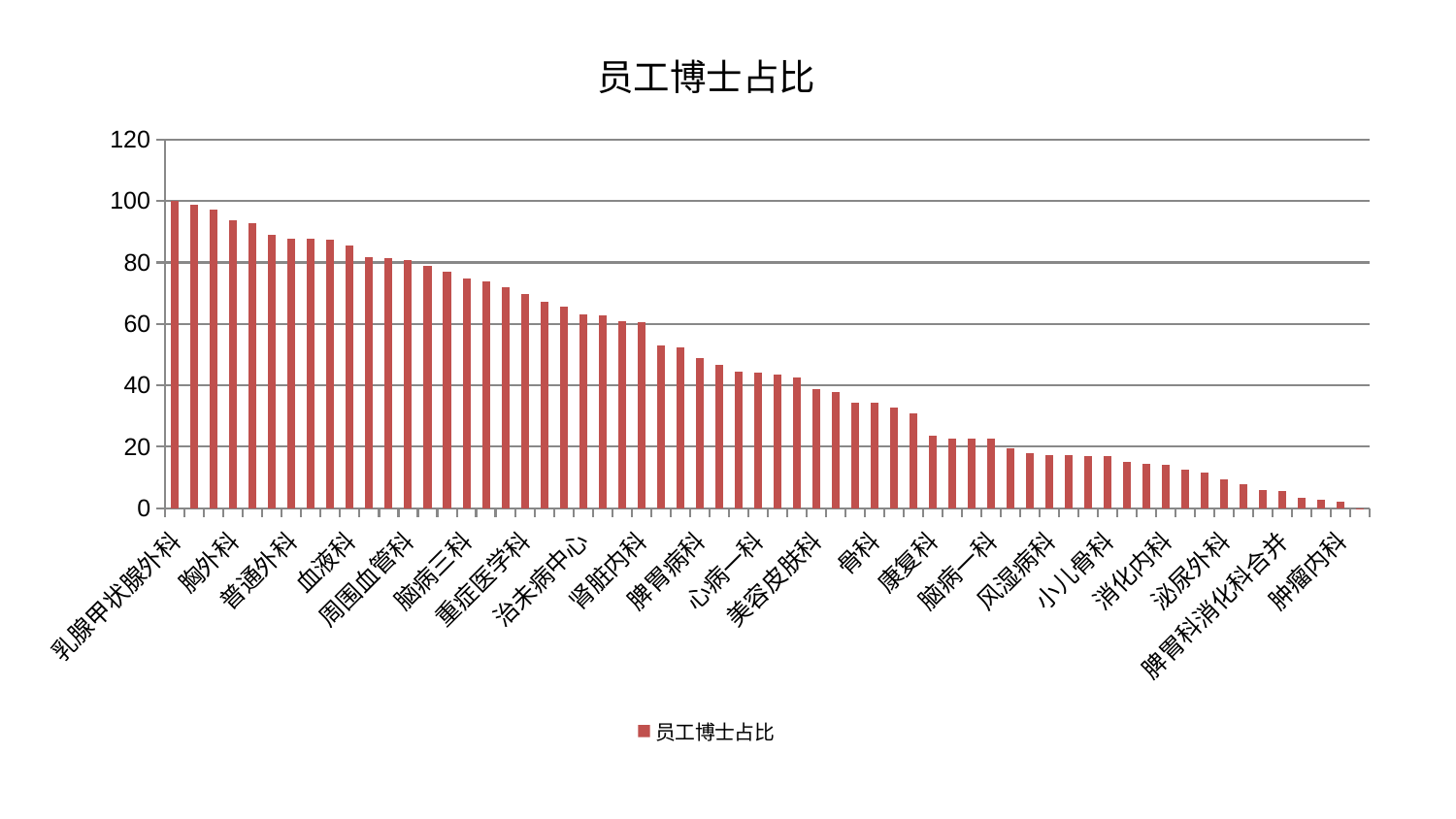

### Chart: 员工博士占比

| Category | 员工博士占比 |
|---|---|
| 乳腺甲状腺外科 | 100.00000000000001 |
| 身心医学科 | 98.94808618180167 |
| 东区肾病科 | 97.07652737997674 |
| 胸外科 | 93.64730627697585 |
| 神经内科 | 92.92018033144078 |
| 肛肠科 | 89.16441495312027 |
| 普通外科 | 87.73359818612134 |
| 肝病科 | 87.71325843138128 |
| 中医经典科 | 87.3046533587462 |
| 血液科 | 85.46376203196606 |
| 医院 | 81.8670039621962 |
| 内分泌科 | 81.41816926850532 |
| 周围血管科 | 80.65788209801319 |
| 小儿推拿科 | 78.92008083400954 |
| 耳鼻喉科 | 77.15847613473332 |
| 脑病三科 | 74.85804178408057 |
| 关节骨科 | 73.99499117913089 |
| 妇科妇二科合并 | 71.80644581508625 |
| 重症医学科 | 69.75372377875216 |
| 运动损伤骨科 | 67.25412132086791 |
| 儿科 | 65.705356968286 |
| 治未病中心 | 63.18193230140431 |
| 脊柱骨科 | 62.9306350000045 |
| 脑病二科 | 61.0349982644897 |
| 肾脏内科 | 60.57029498969568 |
| 针灸科 | 53.01051359987048 |
| 综合内科 | 52.25140580337789 |
| 脾胃病科 | 48.803359442754456 |
| 心病四科 | 46.84360691989605 |
| 肾病科 | 44.6228950982273 |
| 心病一科 | 44.220609693034504 |
| 心病三科 | 43.39977920113738 |
| 产科 | 42.60525197020443 |
| 美容皮肤科 | 38.90725201760103 |
| 东区重症医学科 | 37.70526993191656 |
| 心病二科 | 34.517270161960376 |
| 骨科 | 34.42875693390461 |
| 心血管内科 | 32.81628810057615 |
| 呼吸内科 | 30.876297405880244 |
| 康复科 | 23.57393215234566 |
| 中医外治中心 | 22.657364701063525 |
| 妇二科 | 22.60050158013475 |
| 脑病一科 | 22.600373659373886 |
| 显微骨科 | 19.362719276788347 |
| 口腔科 | 17.809639021663312 |
| 风湿病科 | 17.421053083166157 |
| 男科 | 17.37760479363091 |
| 妇科 | 17.133782740631585 |
| 小儿骨科 | 16.99643656713031 |
| 创伤骨科 | 15.142986307768263 |
| 西区重症医学科 | 14.457913579141142 |
| 消化内科 | 14.053968799454061 |
| 肝胆外科 | 12.533531693307507 |
| 神经外科 | 11.604137123353814 |
| 泌尿外科 | 9.25128523840029 |
| 老年医学科 | 7.7951405679113135 |
| 微创骨科 | 5.987136513222386 |
| 脾胃科消化科合并 | 5.578403214545908 |
| 推拿科 | 3.4494407858540637 |
| 眼科 | 2.7665906349240683 |
| 肿瘤内科 | 2.089851981554366 |
| 皮肤科 | 0.04930101900445342 |
9